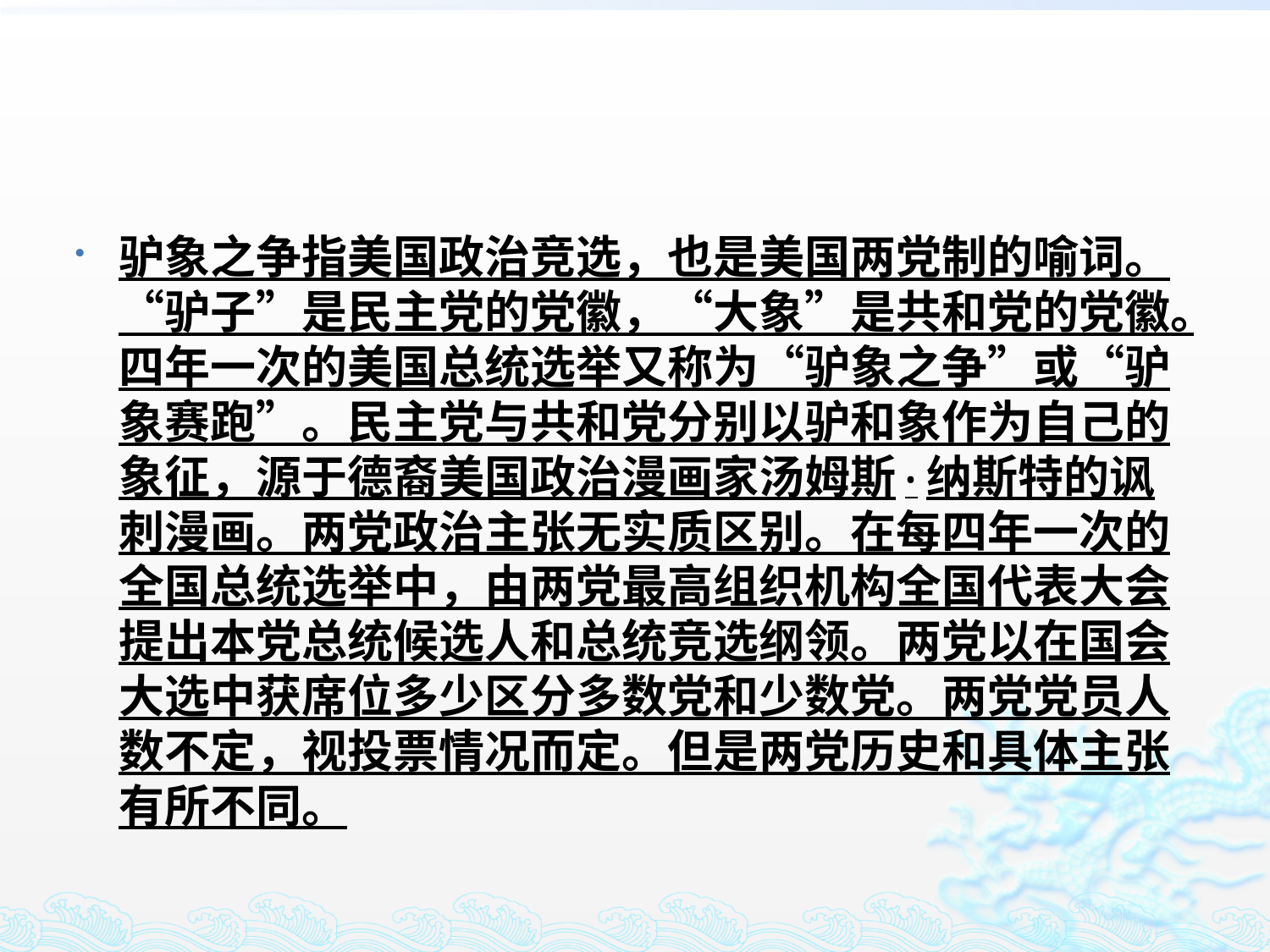

驴象之争指美国政治竞选，也是美国两党制的喻词。“驴子”是民主党的党徽，“大象”是共和党的党徽。四年一次的美国总统选举又称为“驴象之争”或“驴象赛跑”。民主党与共和党分别以驴和象作为自己的象征，源于德裔美国政治漫画家汤姆斯·纳斯特的讽刺漫画。两党政治主张无实质区别。在每四年一次的全国总统选举中，由两党最高组织机构全国代表大会提出本党总统候选人和总统竞选纲领。两党以在国会大选中获席位多少区分多数党和少数党。两党党员人数不定，视投票情况而定。但是两党历史和具体主张有所不同。